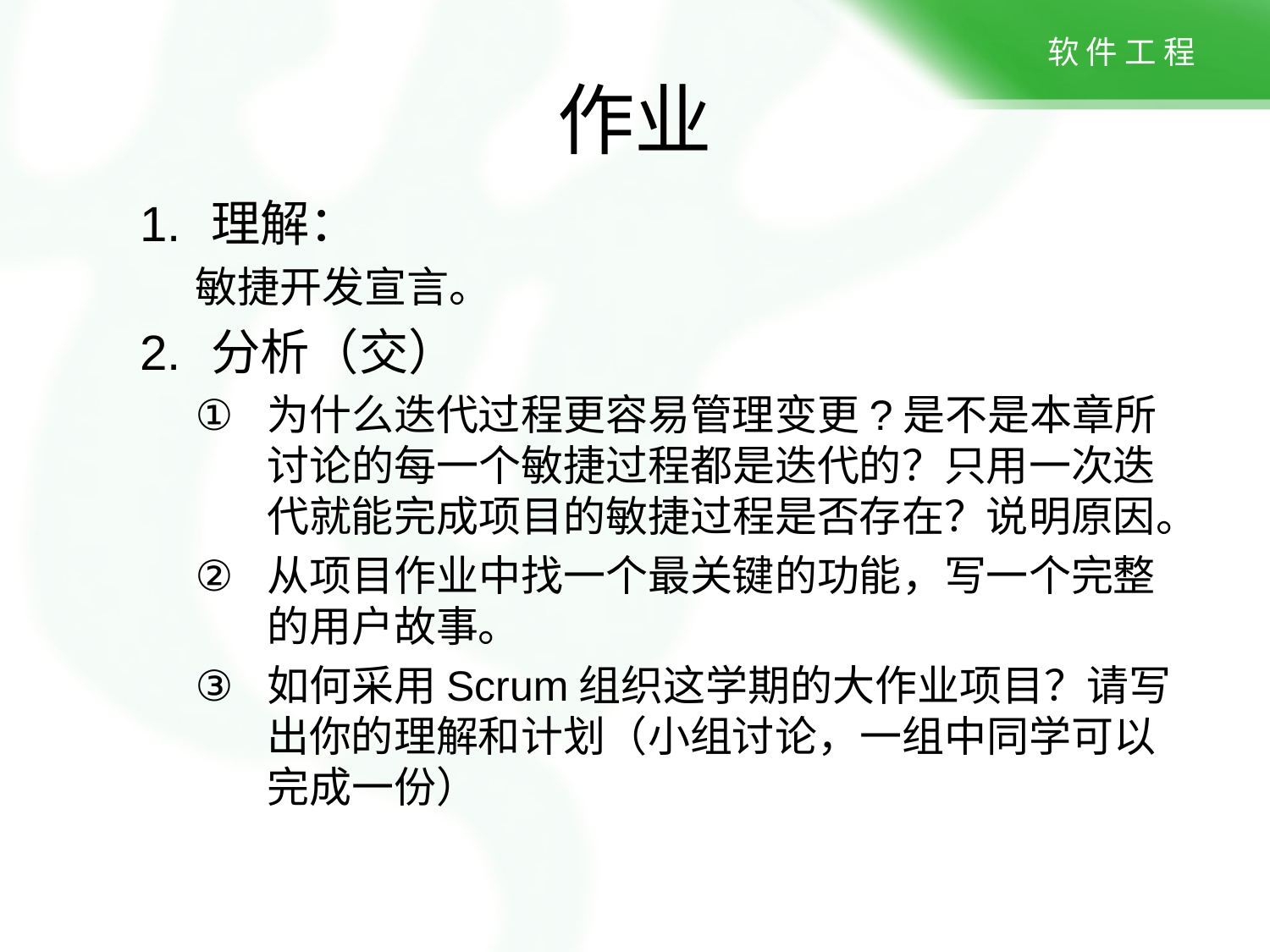

作业
理解：
敏捷开发宣言。
分析（交）
为什么迭代过程更容易管理变更?是不是本章所讨论的每一个敏捷过程都是迭代的？只用一次迭代就能完成项目的敏捷过程是否存在？说明原因。
从项目作业中找一个最关键的功能，写一个完整的用户故事。
如何采用Scrum组织这学期的大作业项目？请写出你的理解和计划（小组讨论，一组中同学可以完成一份）